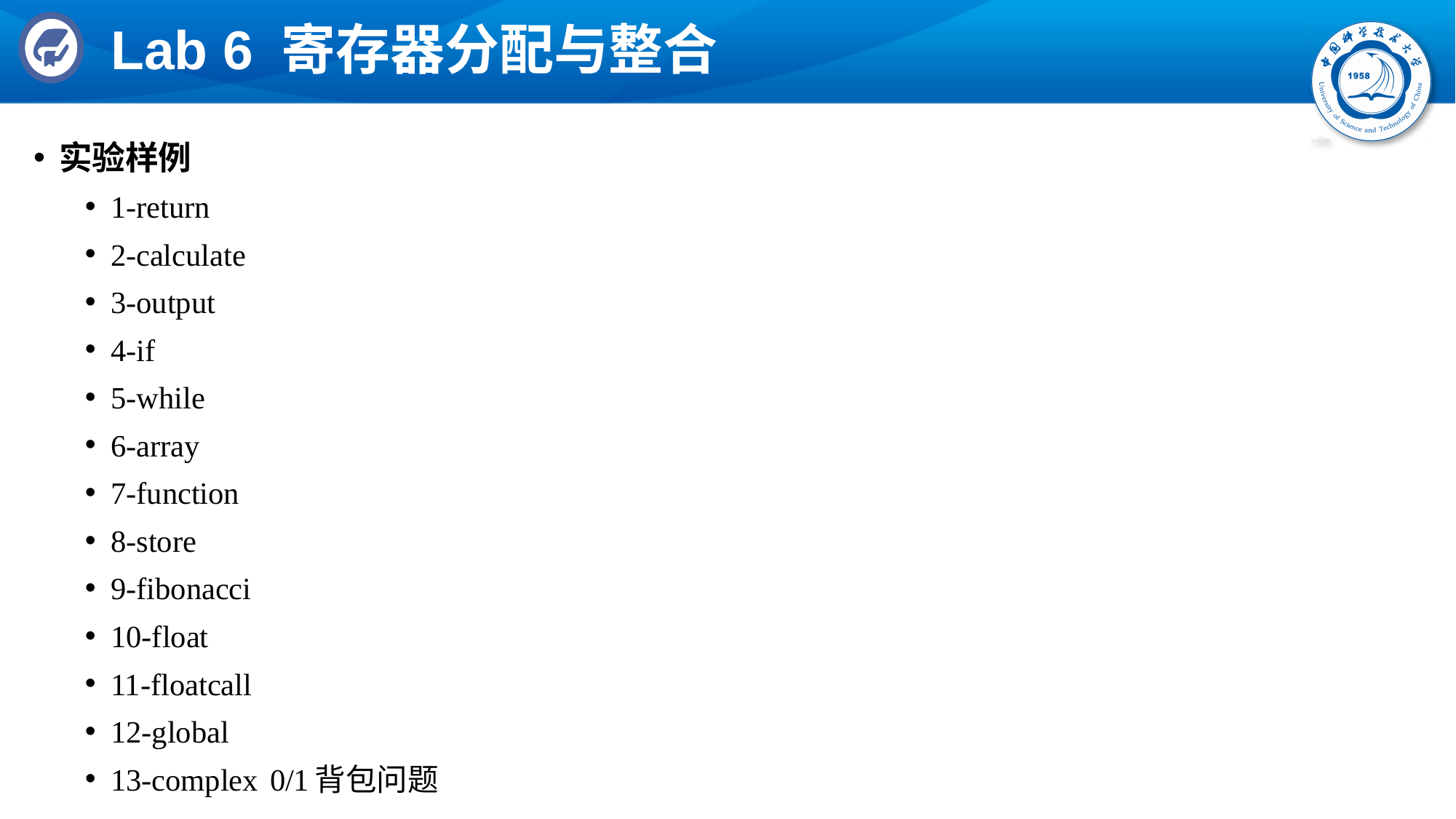

# Lab 6 寄存器分配与整合
实验样例
1-return
2-calculate
3-output
4-if
5-while
6-array
7-function
8-store
9-fibonacci
10-float
11-floatcall
12-global
13-complex	0/1背包问题